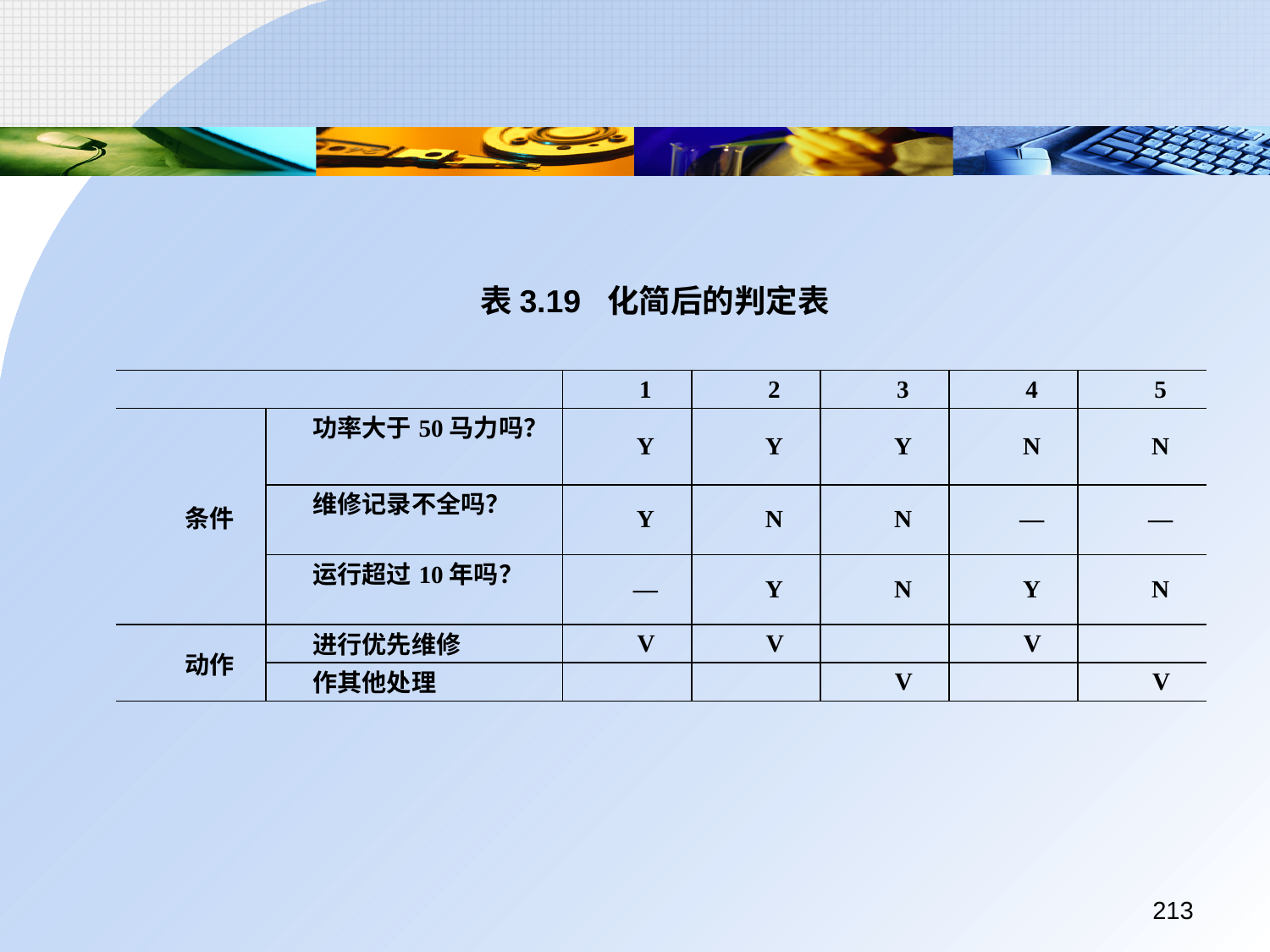

表3.19	化简后的判定表
|  |  | 1 | 2 | 3 | 4 | 5 |
| --- | --- | --- | --- | --- | --- | --- |
| 条件 | 功率大于50马力吗？ | Y | Y | Y | N | N |
|  | 维修记录不全吗？ | Y | N | N | — | — |
|  | 运行超过10年吗？ | — | Y | N | Y | N |
| 动作 | 进行优先维修 | V | V |  | V |  |
|  | 作其他处理 |  |  | V |  | V |
213